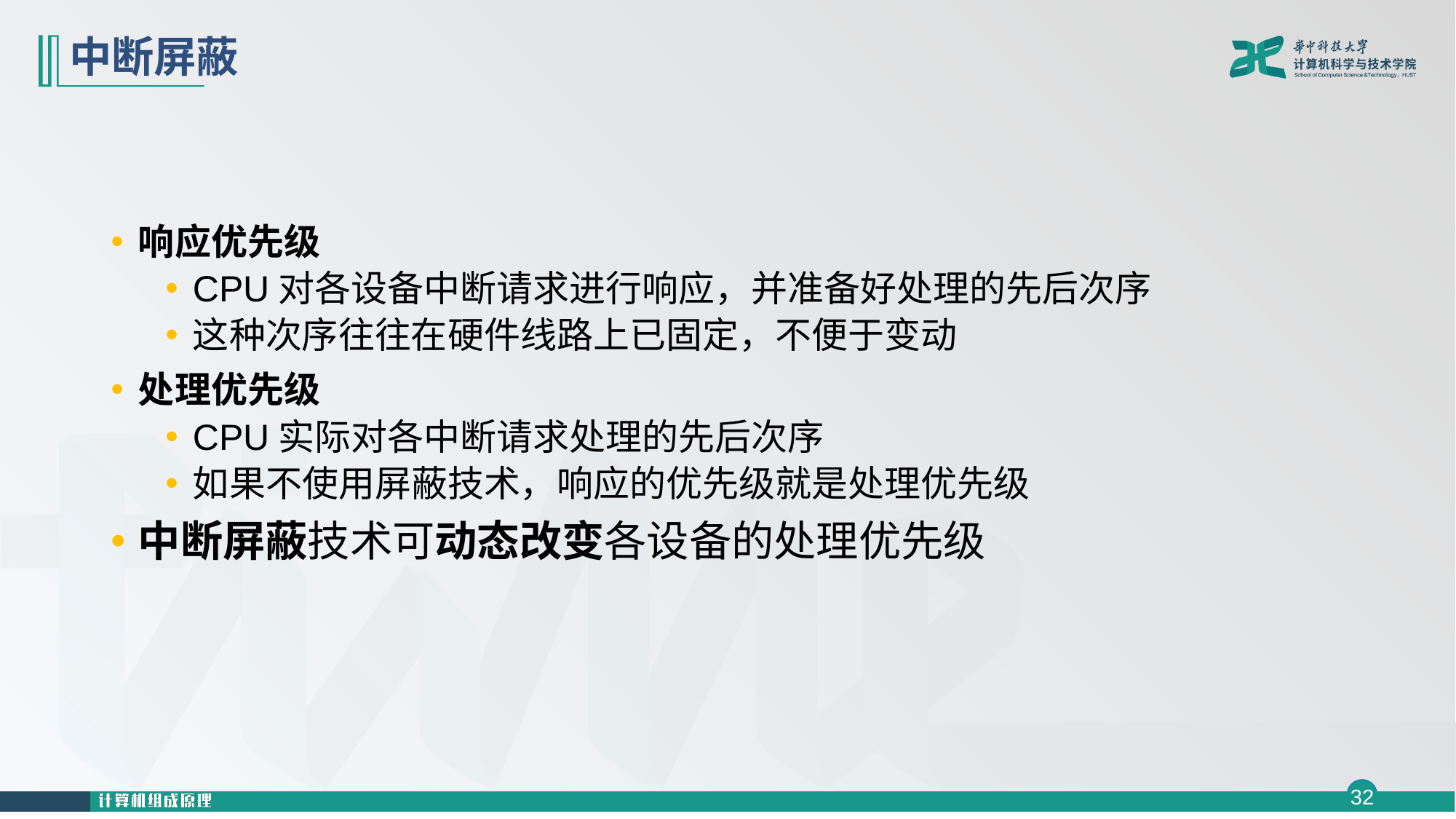

# 中断屏蔽
响应优先级
CPU对各设备中断请求进行响应，并准备好处理的先后次序
这种次序往往在硬件线路上已固定，不便于变动
处理优先级
CPU实际对各中断请求处理的先后次序
如果不使用屏蔽技术，响应的优先级就是处理优先级
中断屏蔽技术可动态改变各设备的处理优先级